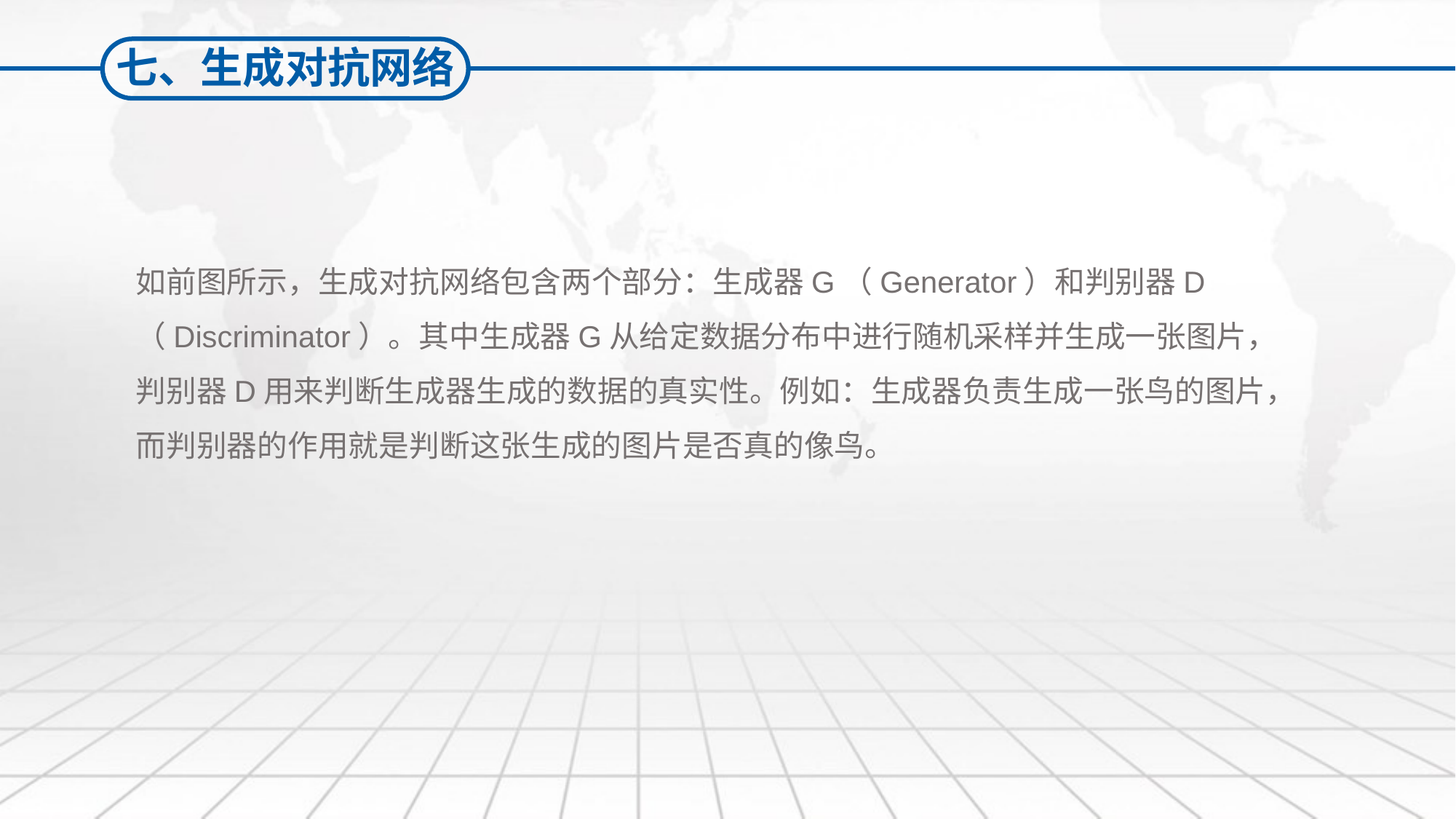

七、生成对抗网络

如前图所示，生成对抗网络包含两个部分：生成器G（Generator）和判别器D（Discriminator）。其中生成器G从给定数据分布中进行随机采样并生成一张图片，判别器D用来判断生成器生成的数据的真实性。例如：生成器负责生成一张鸟的图片，而判别器的作用就是判断这张生成的图片是否真的像鸟。